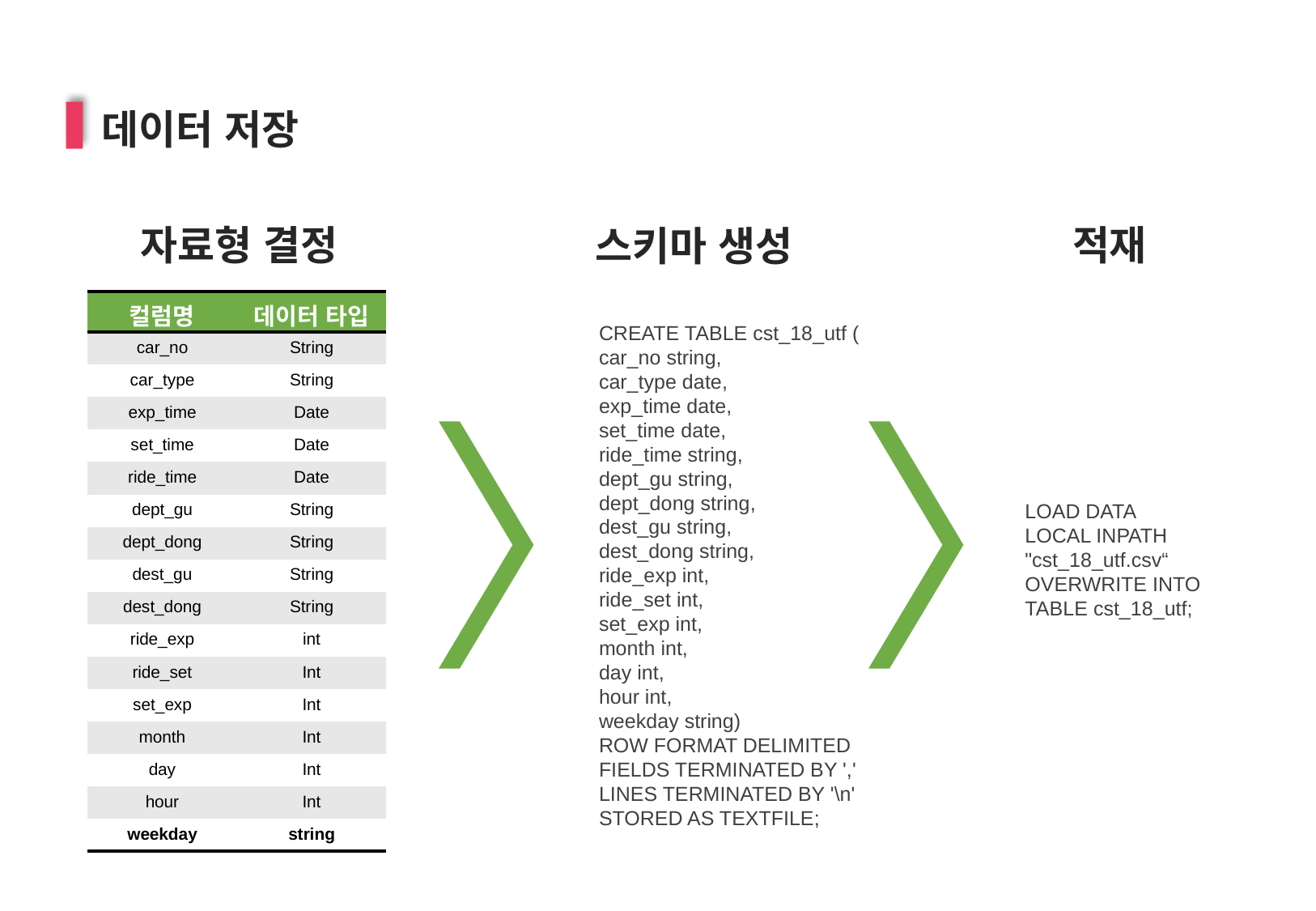

데이터 저장

적재
자료형 결정
스키마 생성

CREATE TABLE cst_18_utf (
car_no string,
car_type date,
exp_time date,
set_time date,
ride_time string,
dept_gu string,
dept_dong string,
dest_gu string,
dest_dong string,
ride_exp int,
ride_set int,
set_exp int,
month int,
day int,
hour int,
weekday string)
ROW FORMAT DELIMITED
FIELDS TERMINATED BY ','
LINES TERMINATED BY '\n'
STORED AS TEXTFILE;
| 컬럼명 | 데이터 타입 |
| --- | --- |
| car\_no | String |
| car\_type | String |
| exp\_time | Date |
| set\_time | Date |
| ride\_time | Date |
| dept\_gu | String |
| dept\_dong | String |
| dest\_gu | String |
| dest\_dong | String |
| ride\_exp | int |
| ride\_set | Int |
| set\_exp | Int |
| month | Int |
| day | Int |
| hour | Int |
| weekday | string |

LOAD DATA
LOCAL INPATH
"cst_18_utf.csv“
OVERWRITE INTO
TABLE cst_18_utf;